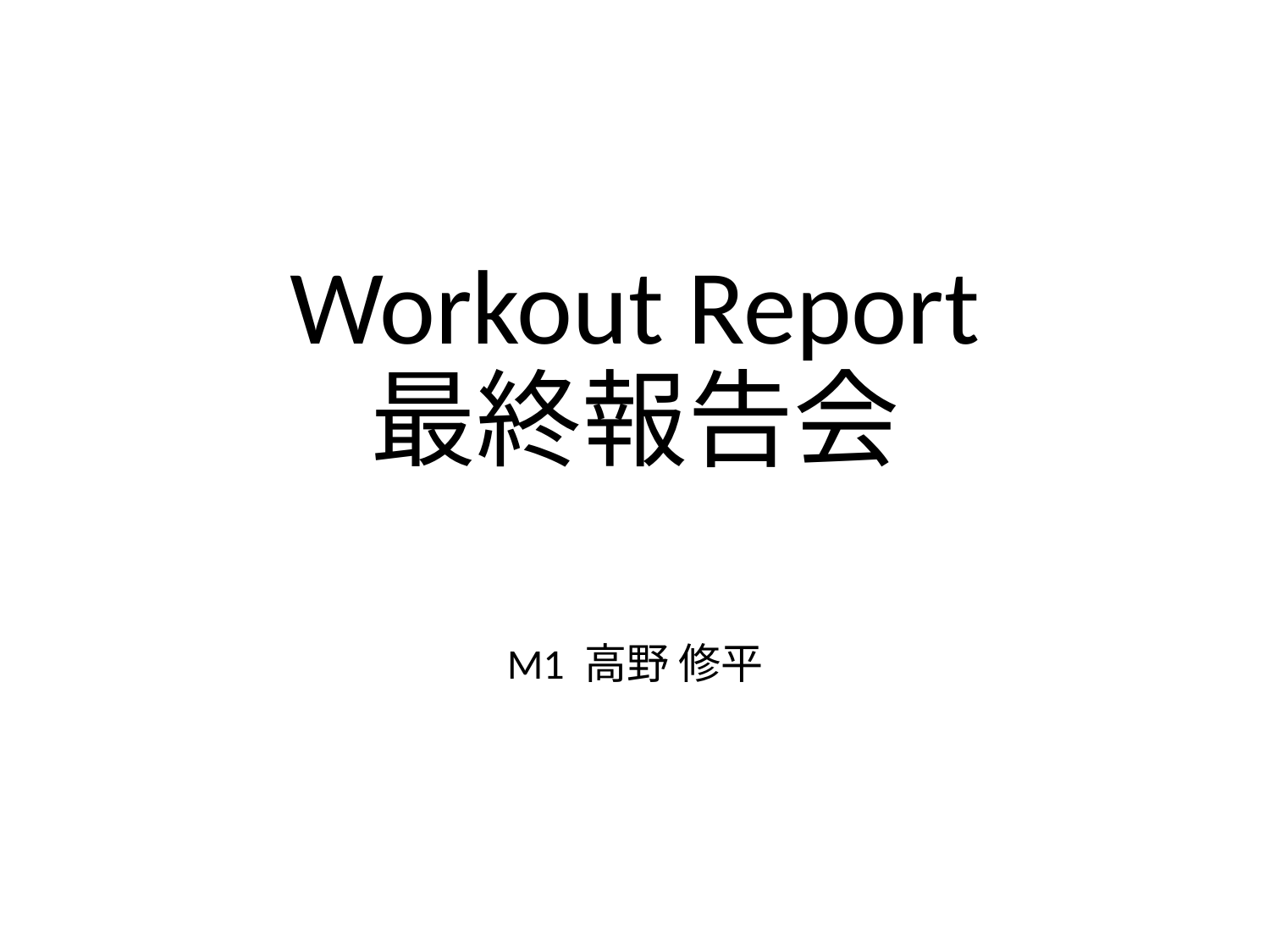

# Workout Report 最終報告会
M1 高野 修平